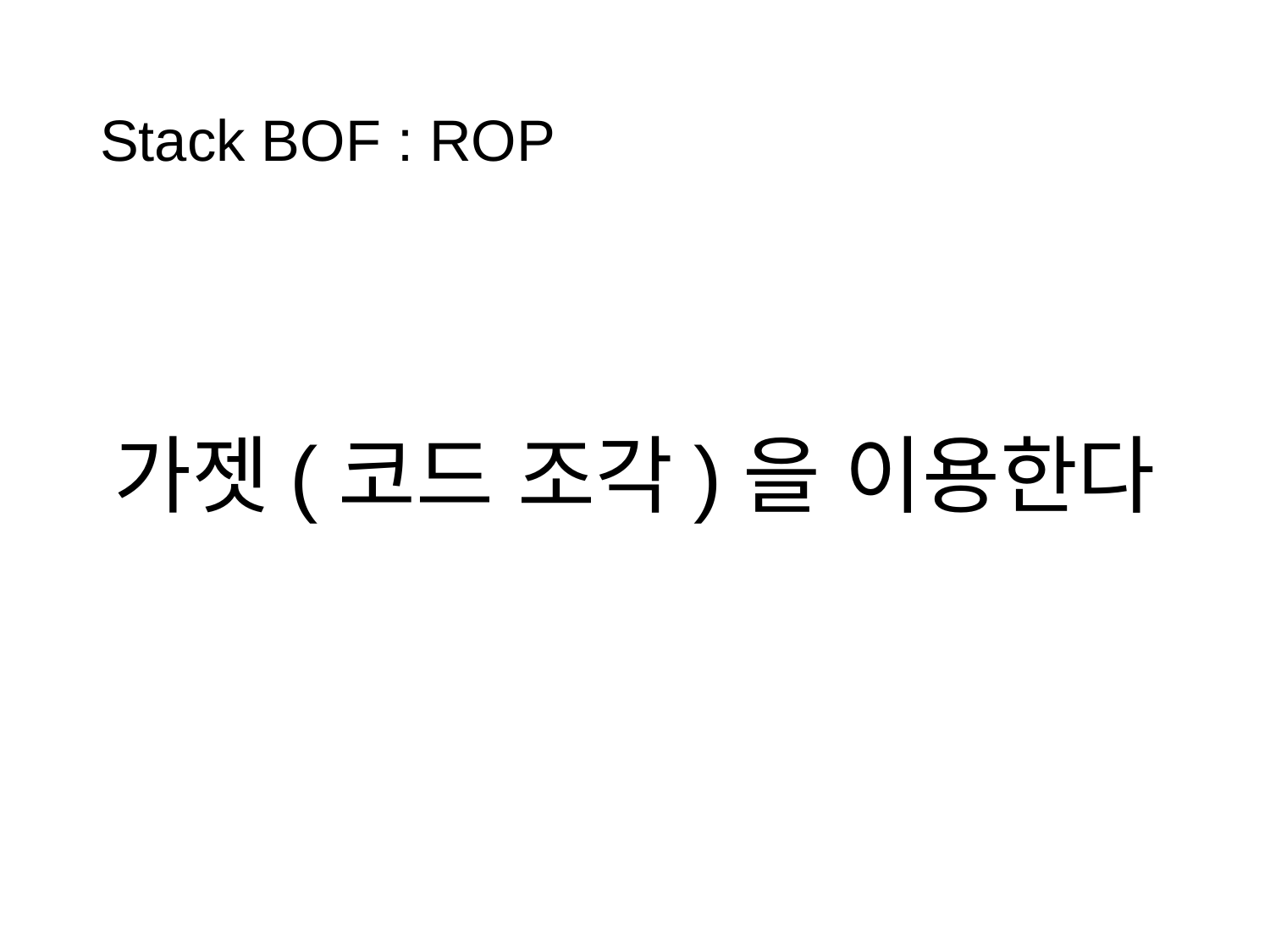

# Stack BOF : ROP
가젯(코드 조각)을 이용한다